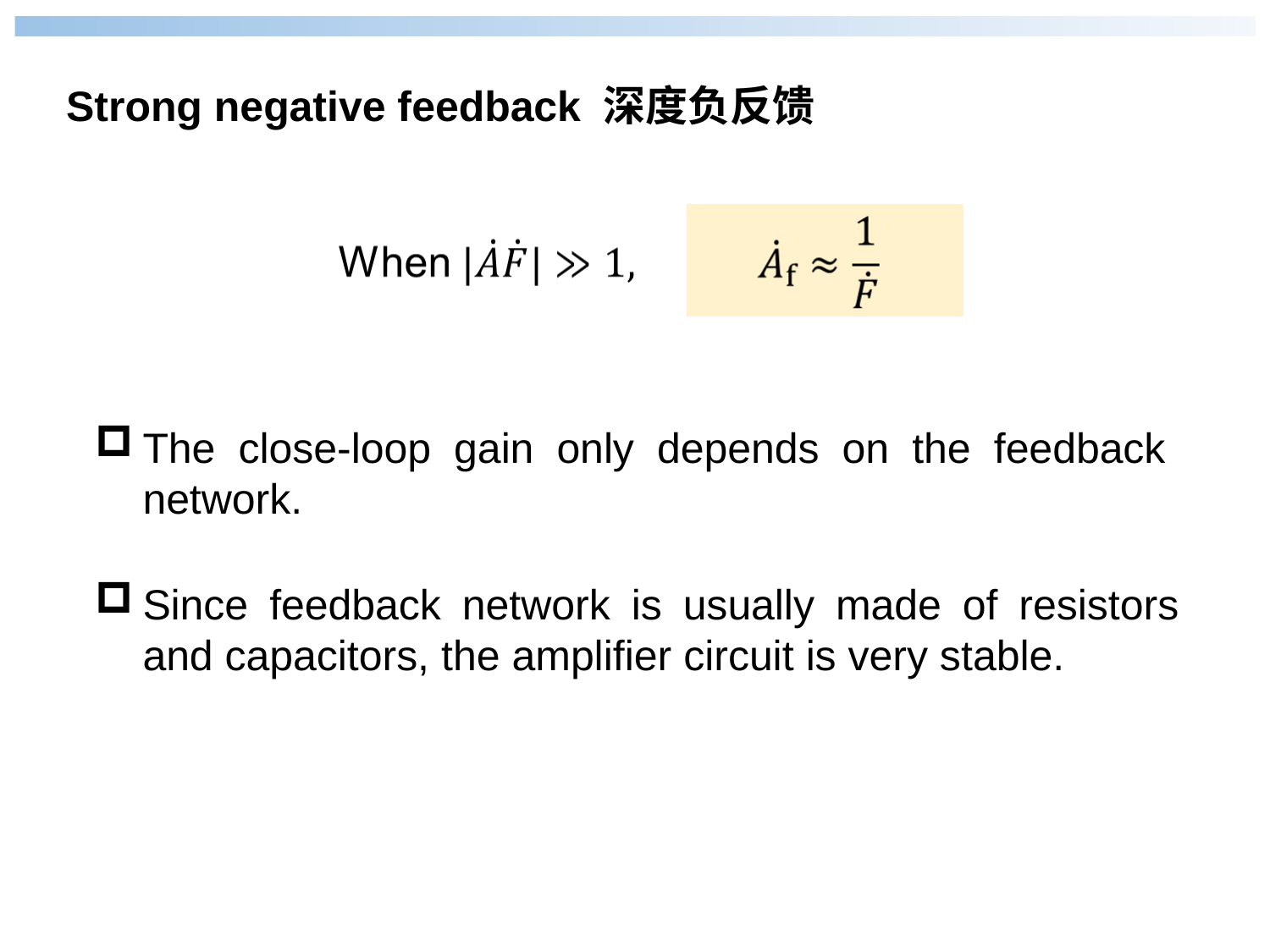

Strong negative feedback 深度负反馈

The close-loop gain only depends on the feedback network.
Since feedback network is usually made of resistors and capacitors, the amplifier circuit is very stable.